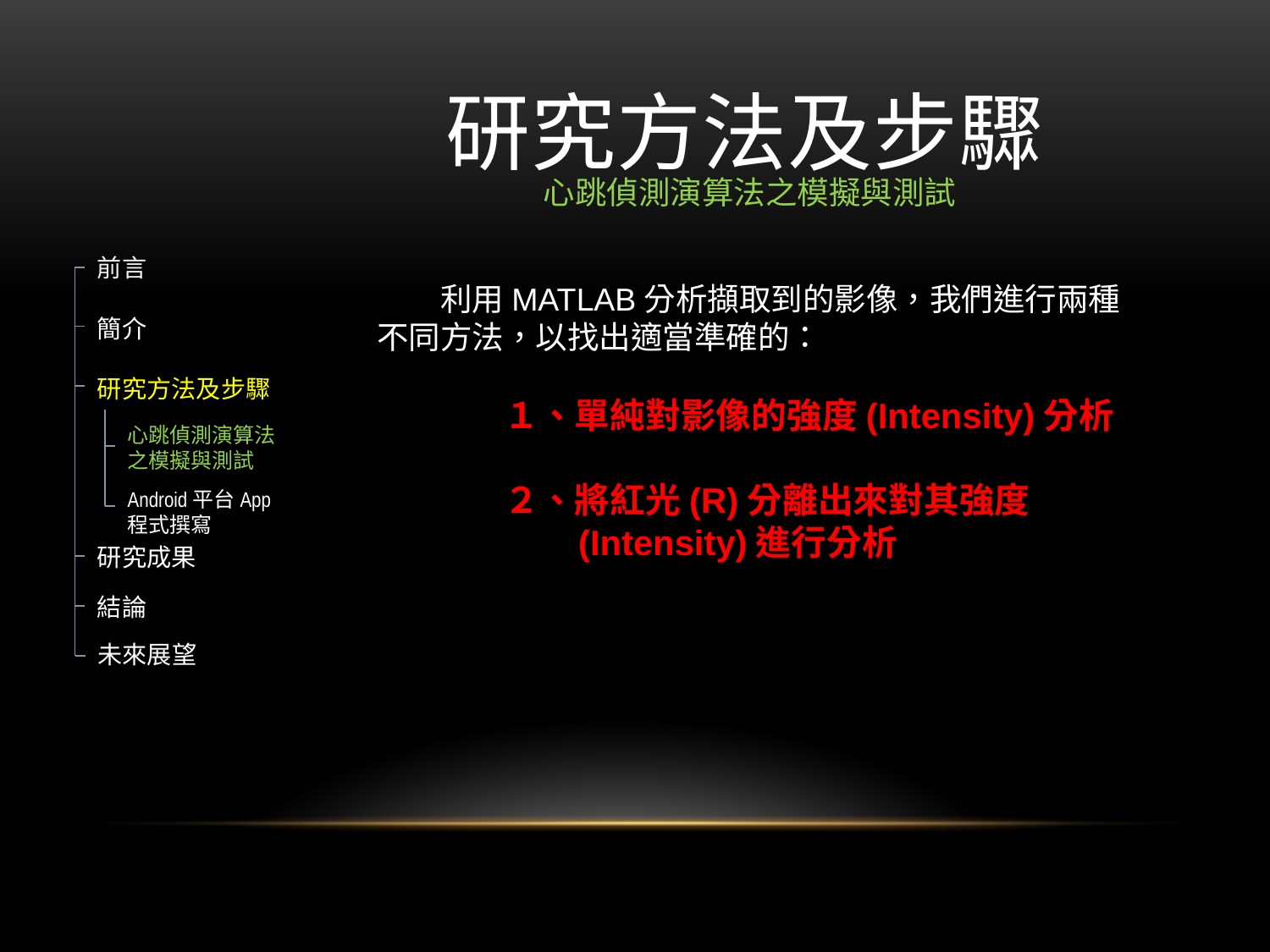

# 研究方法及步驟
心跳偵測演算法之模擬與測試
前言
簡介
研究方法及步驟
心跳偵測演算法之模擬與測試
Android平台App
程式撰寫
研究成果
結論
未來展望
　　利用MATLAB分析擷取到的影像，我們進行兩種不同方法，以找出適當準確的：

	１、單純對影像的強度(Intensity)分析

	２、將紅光(R)分離出來對其強度
　　　　　  (Intensity)進行分析